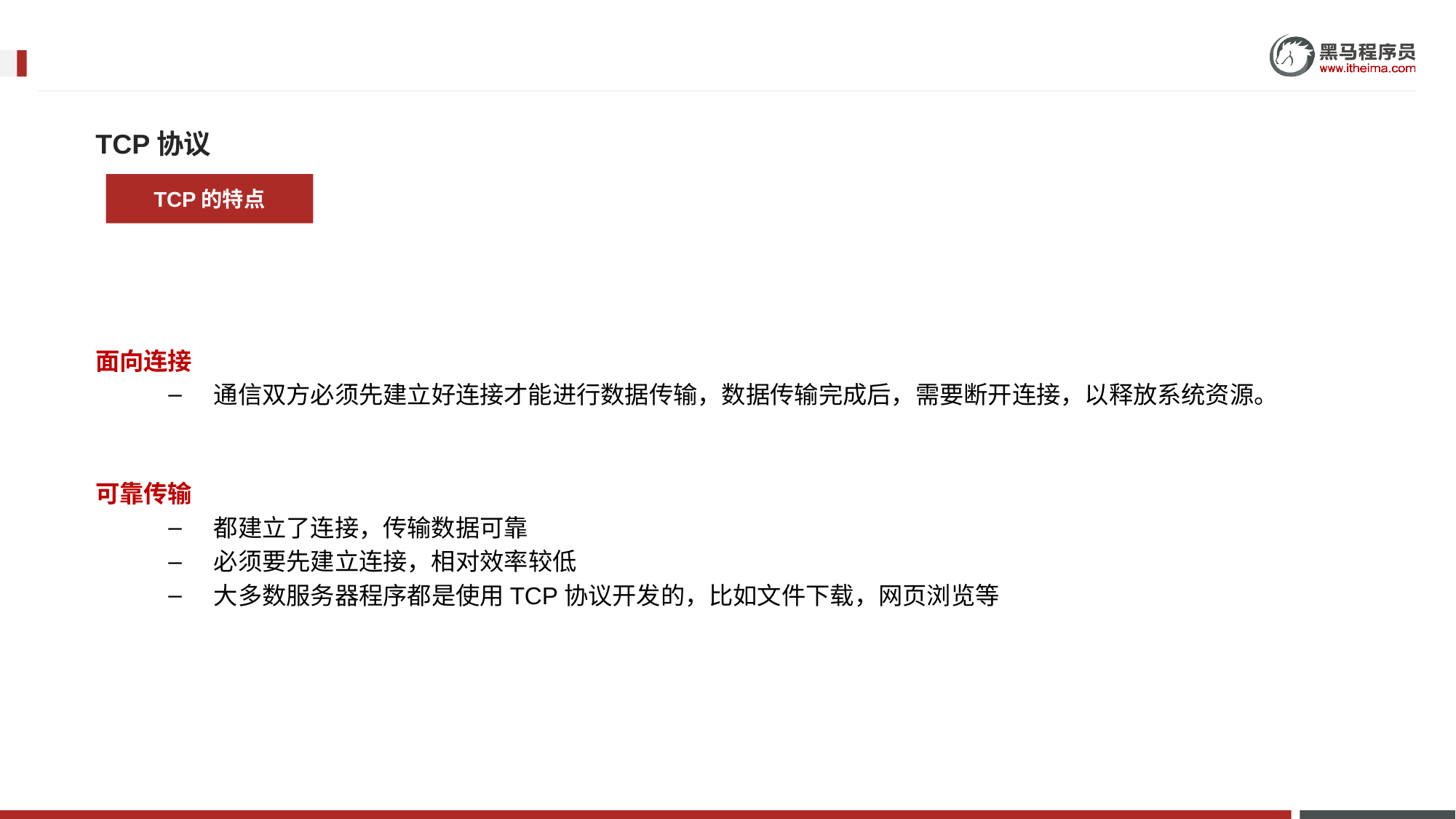

TCP协议
TCP的特点
面向连接
通信双方必须先建立好连接才能进行数据传输，数据传输完成后，需要断开连接，以释放系统资源。

可靠传输
都建立了连接，传输数据可靠
必须要先建立连接，相对效率较低
大多数服务器程序都是使用TCP协议开发的，比如文件下载，网页浏览等